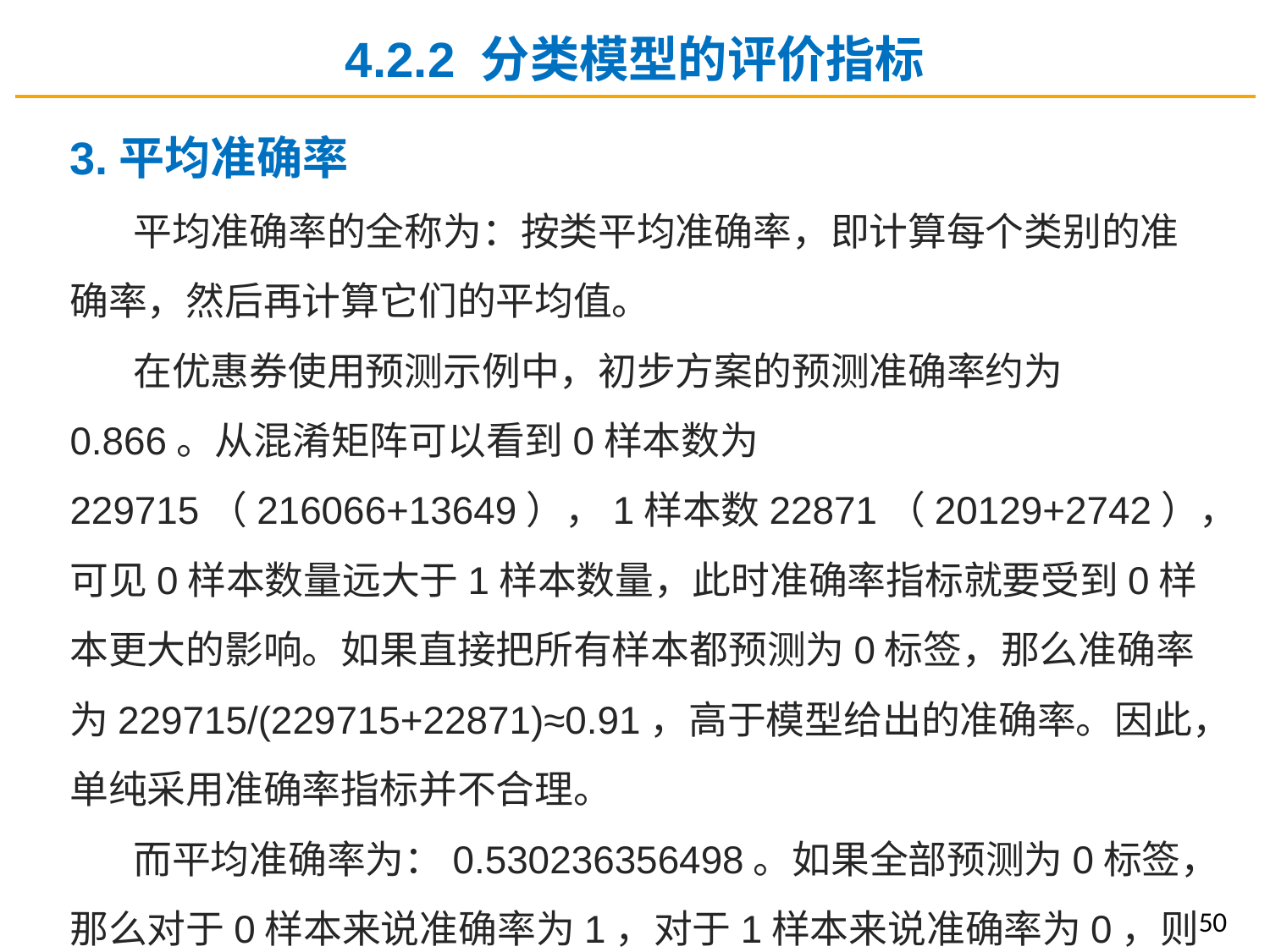

4.2.2 分类模型的评价指标
3.平均准确率
平均准确率的全称为：按类平均准确率，即计算每个类别的准确率，然后再计算它们的平均值。
在优惠券使用预测示例中，初步方案的预测准确率约为0.866。从混淆矩阵可以看到0样本数为229715（216066+13649），1样本数22871（20129+2742），可见0样本数量远大于1样本数量，此时准确率指标就要受到0样本更大的影响。如果直接把所有样本都预测为0标签，那么准确率为229715/(229715+22871)≈0.91，高于模型给出的准确率。因此，单纯采用准确率指标并不合理。
而平均准确率为：0.530236356498。如果全部预测为0标签，那么对于0样本来说准确率为1，对于1样本来说准确率为0，则平均准确率为0.5，低于随机森林模型预测的平均准确率。
50